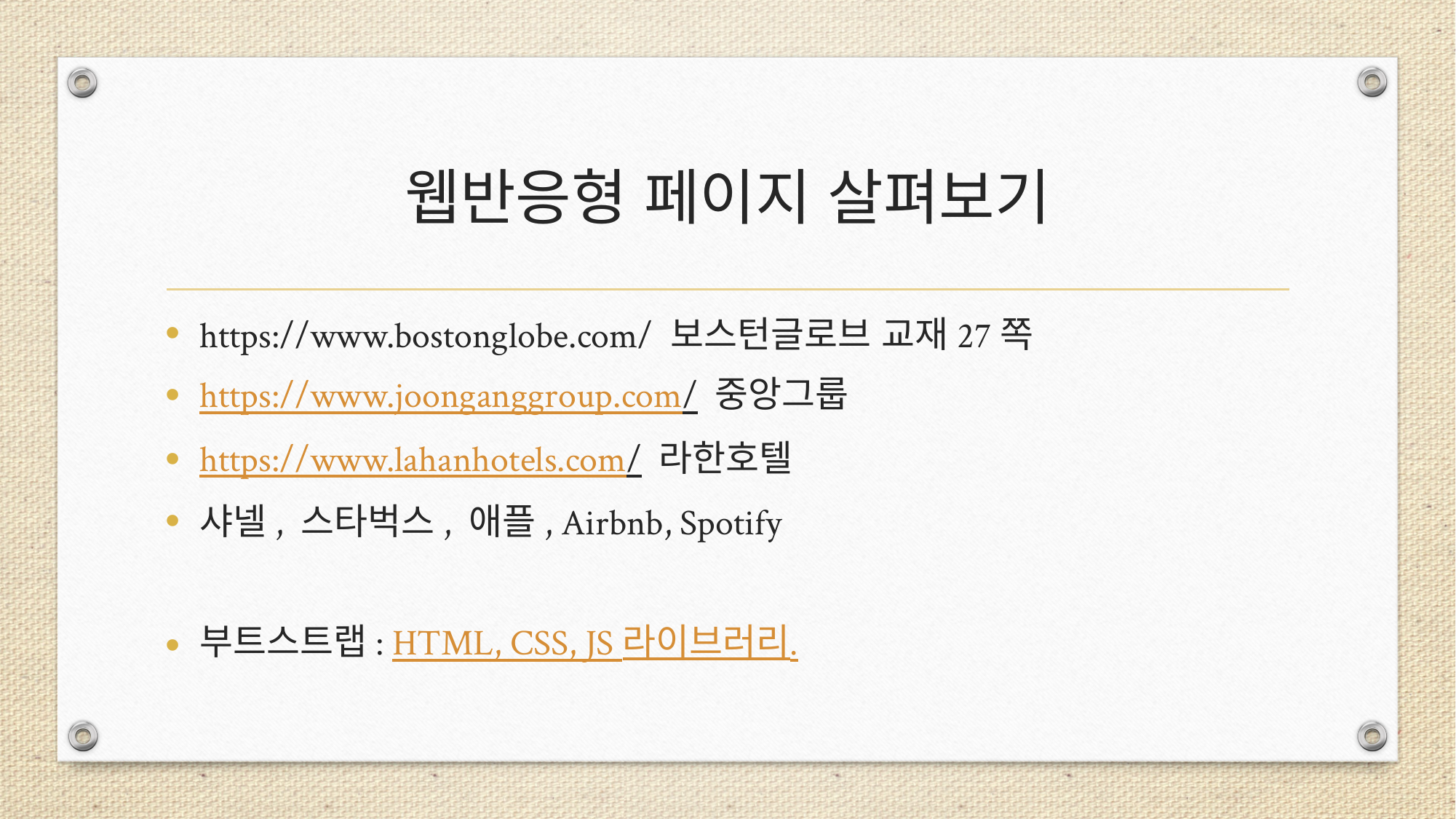

# 웹반응형 페이지 살펴보기
https://www.bostonglobe.com/ 보스턴글로브 교재27쪽
https://www.joonganggroup.com/ 중앙그룹
https://www.lahanhotels.com/ 라한호텔
샤넬, 스타벅스, 애플, Airbnb, Spotify

부트스트랩: HTML, CSS, JS 라이브러리.